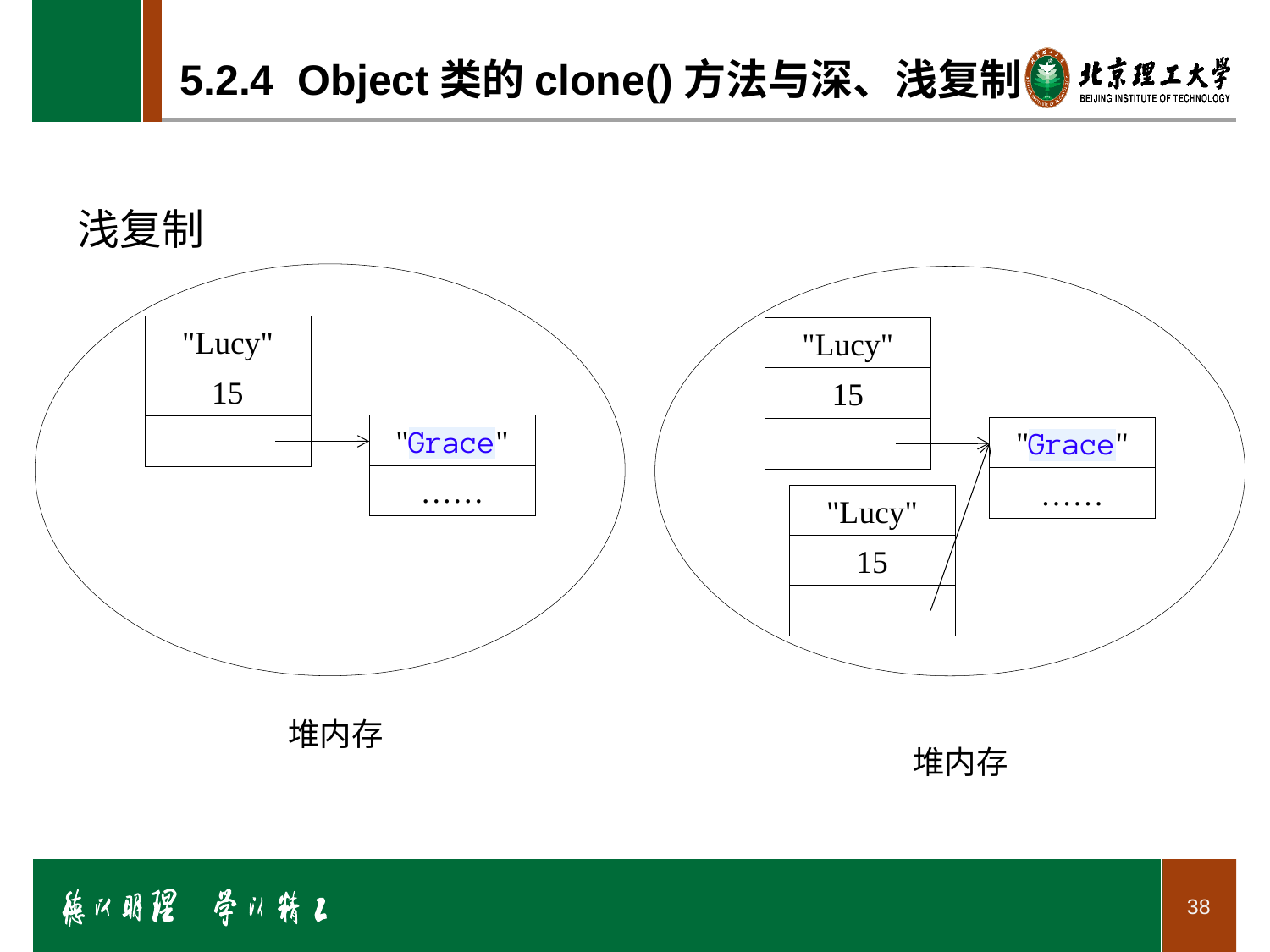

# 5.2.4  Object类的clone()方法与深、浅复制
浅复制

"Lucy"
"Lucy"
15
15
"Grace"

"Grace"

……
……
"Lucy"
15

堆内存
堆内存